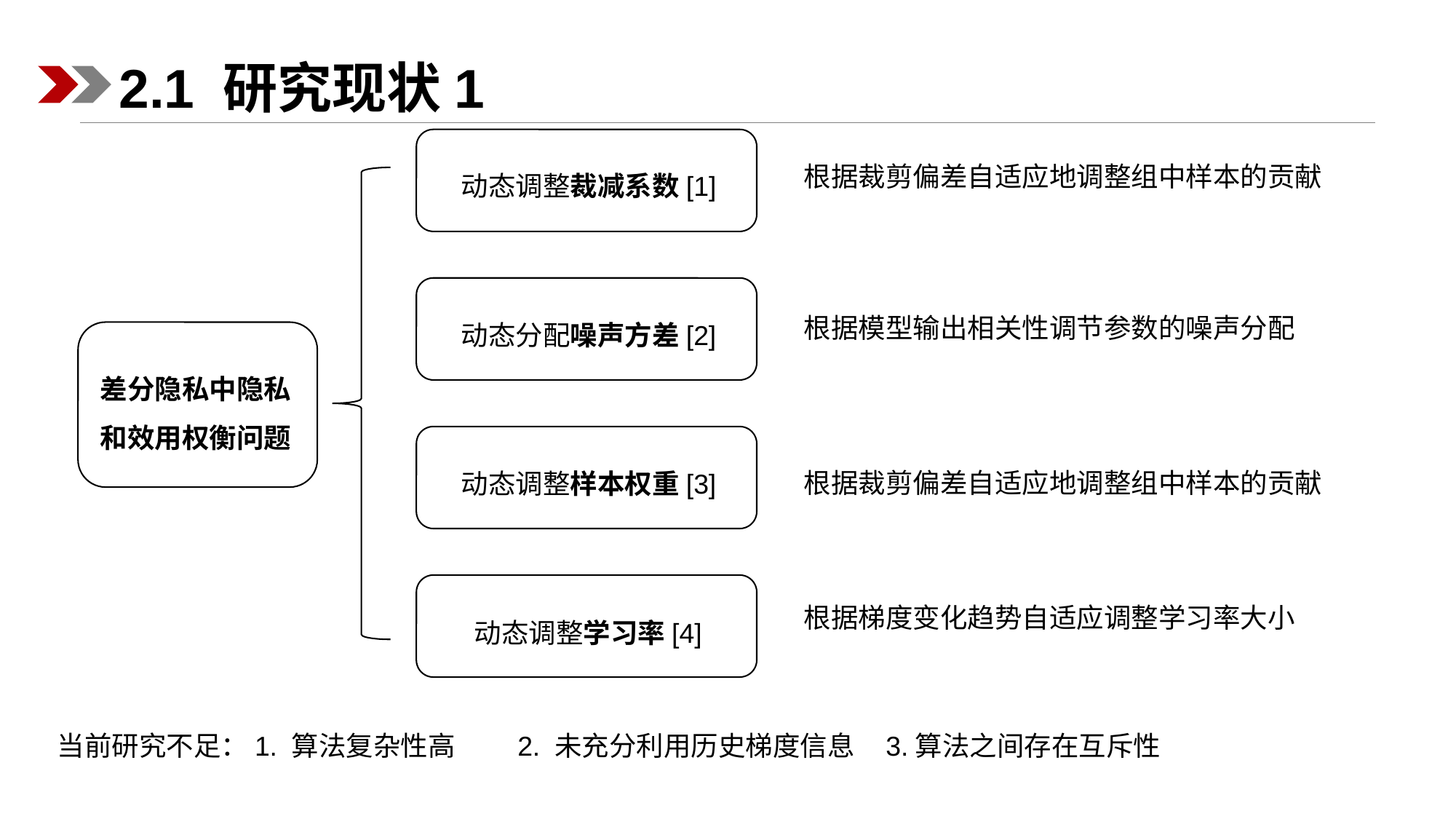

2.1 研究现状1

动态调整裁减系数[1]
根据裁剪偏差自适应地调整组中样本的贡献

动态分配噪声方差[2]
根据模型输出相关性调节参数的噪声分配

差分隐私中隐私和效用权衡问题

动态调整样本权重[3]
根据裁剪偏差自适应地调整组中样本的贡献

动态调整学习率[4]
根据梯度变化趋势自适应调整学习率大小
当前研究不足：1. 算法复杂性高         2. 未充分利用历史梯度信息    3.算法之间存在互斥性